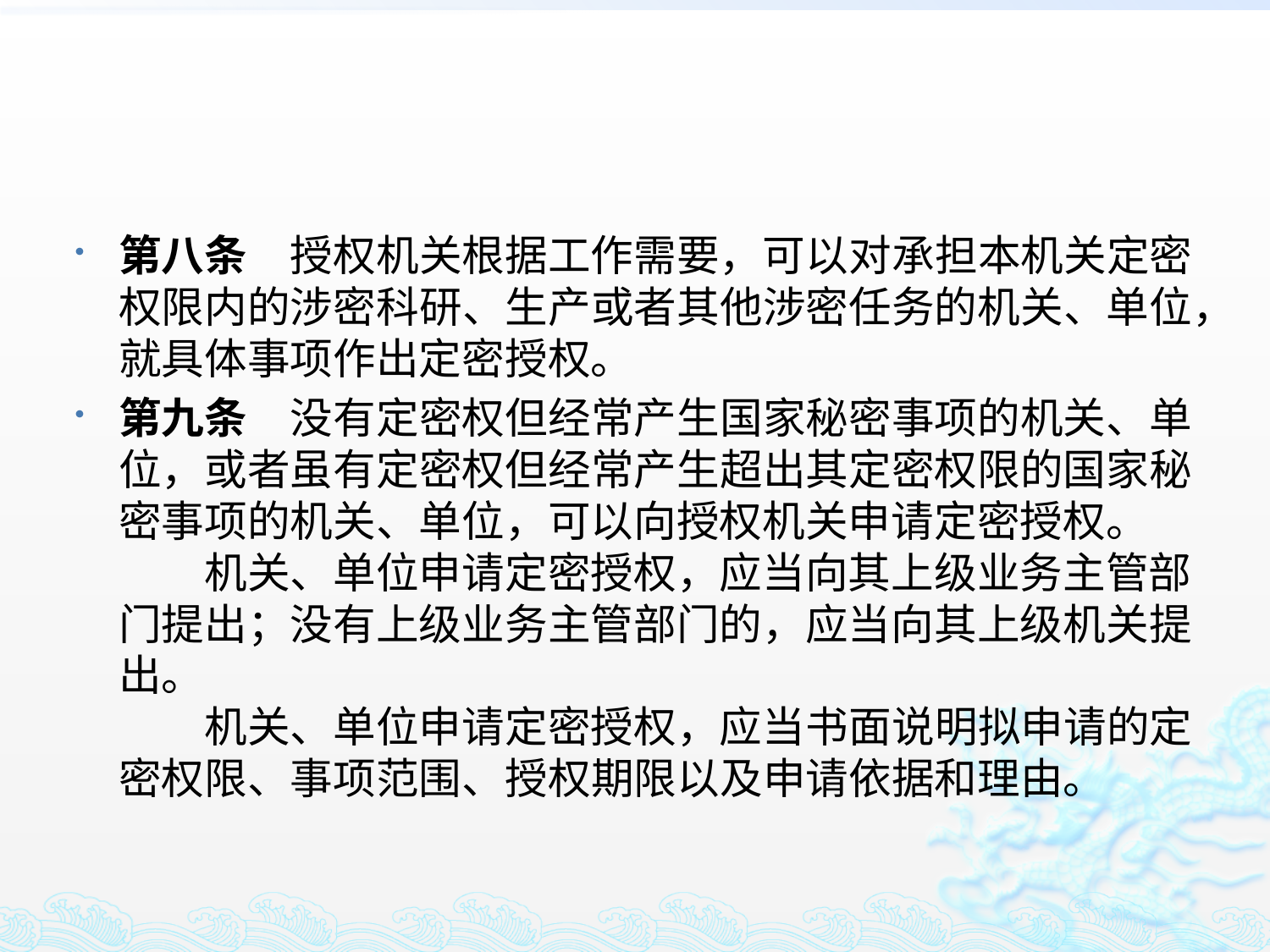

#
第八条　授权机关根据工作需要，可以对承担本机关定密权限内的涉密科研、生产或者其他涉密任务的机关、单位，就具体事项作出定密授权。
第九条　没有定密权但经常产生国家秘密事项的机关、单位，或者虽有定密权但经常产生超出其定密权限的国家秘密事项的机关、单位，可以向授权机关申请定密授权。
　　机关、单位申请定密授权，应当向其上级业务主管部门提出；没有上级业务主管部门的，应当向其上级机关提出。
　　机关、单位申请定密授权，应当书面说明拟申请的定密权限、事项范围、授权期限以及申请依据和理由。